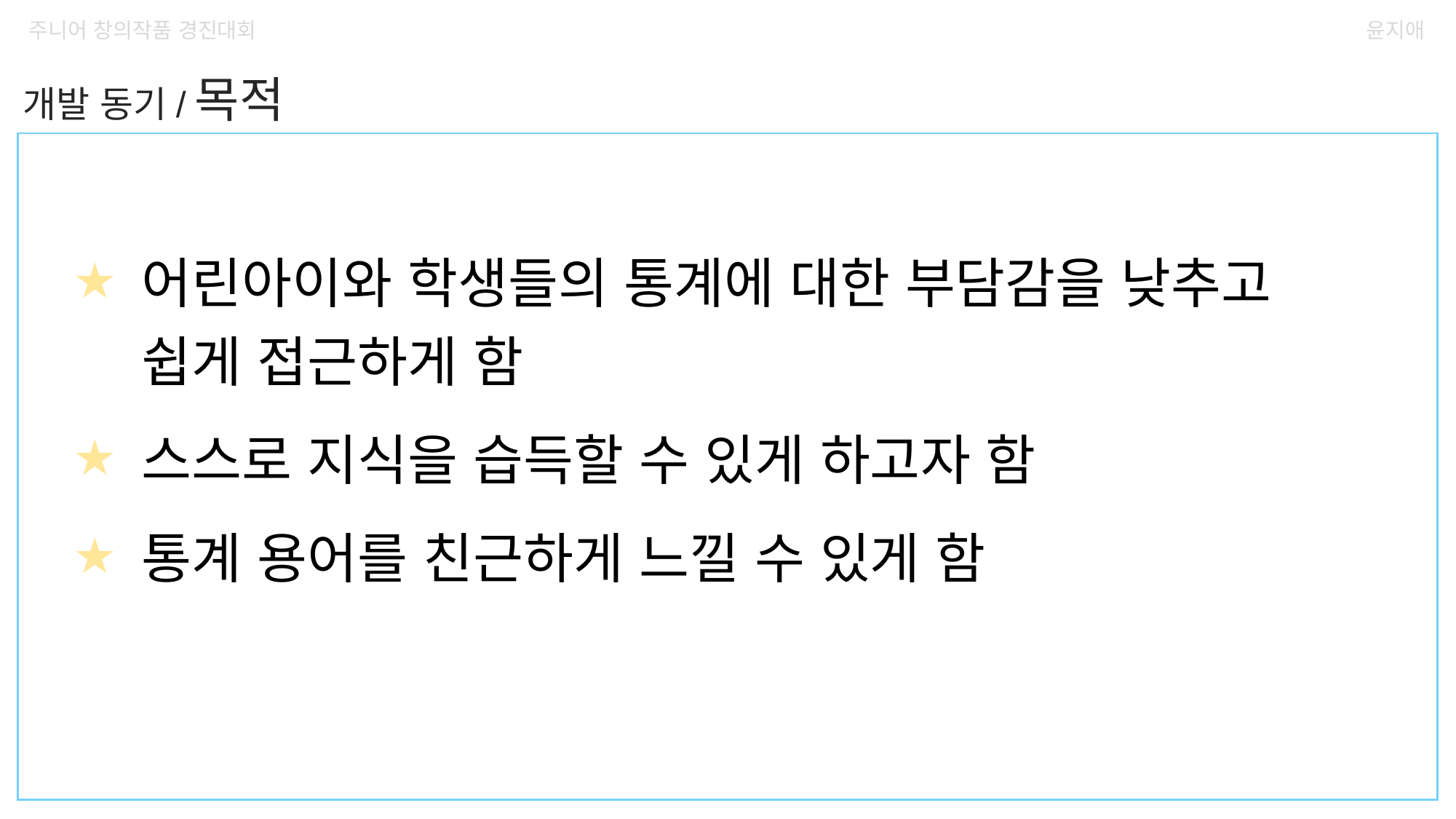

주니어 창의작품 경진대회
윤지애
개발 동기/목적

어린아이와 학생들의 통계에 대한 부담감을 낮추고   쉽게 접근하게 함
스스로 지식을 습득할 수 있게 하고자 함
통계 용어를 친근하게 느낄 수 있게 함